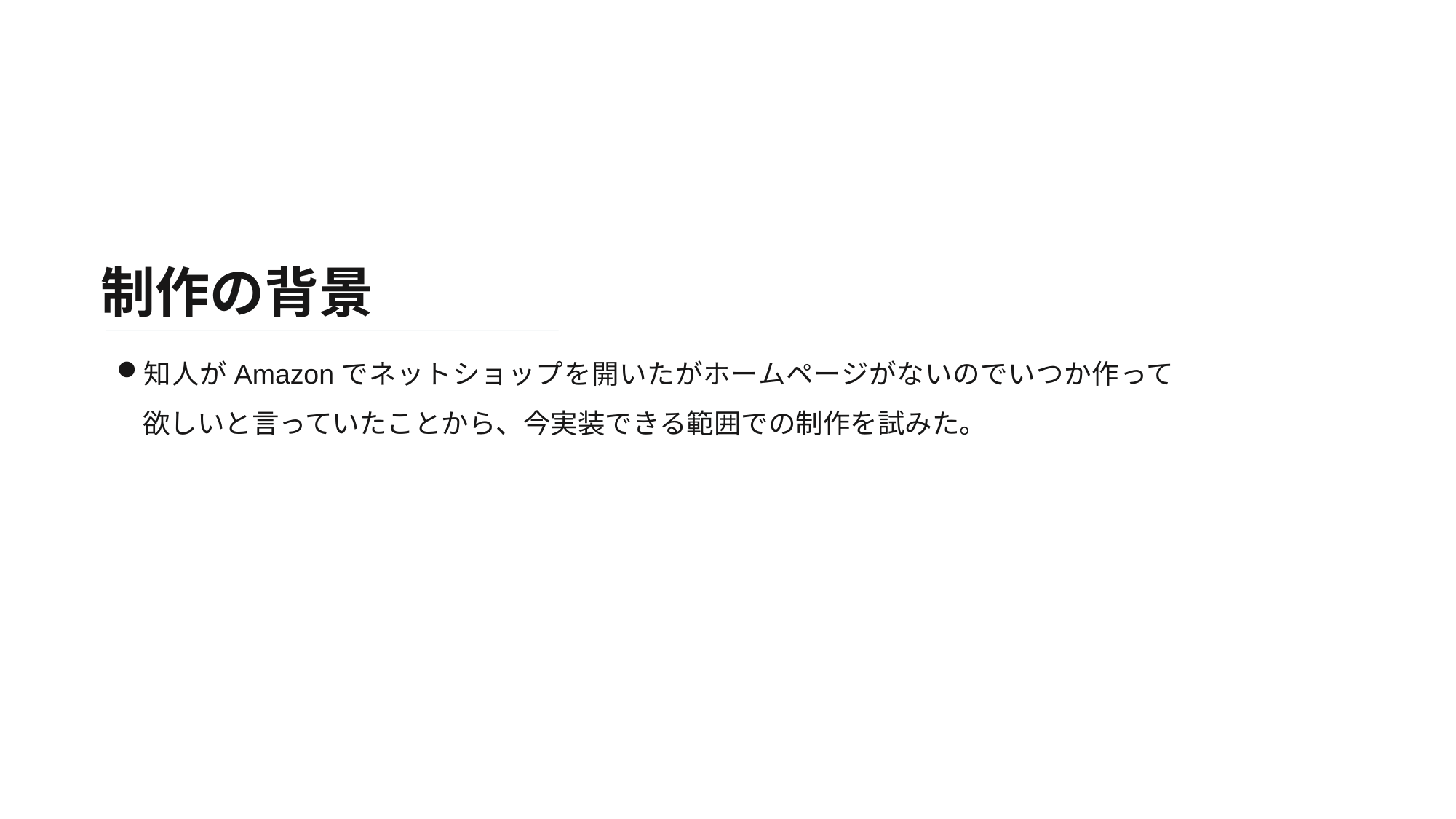

制作の背景

知人がAmazonでネットショップを開いたがホームページがないのでいつか作って欲しいと言っていたことから、今実装できる範囲での制作を試みた。